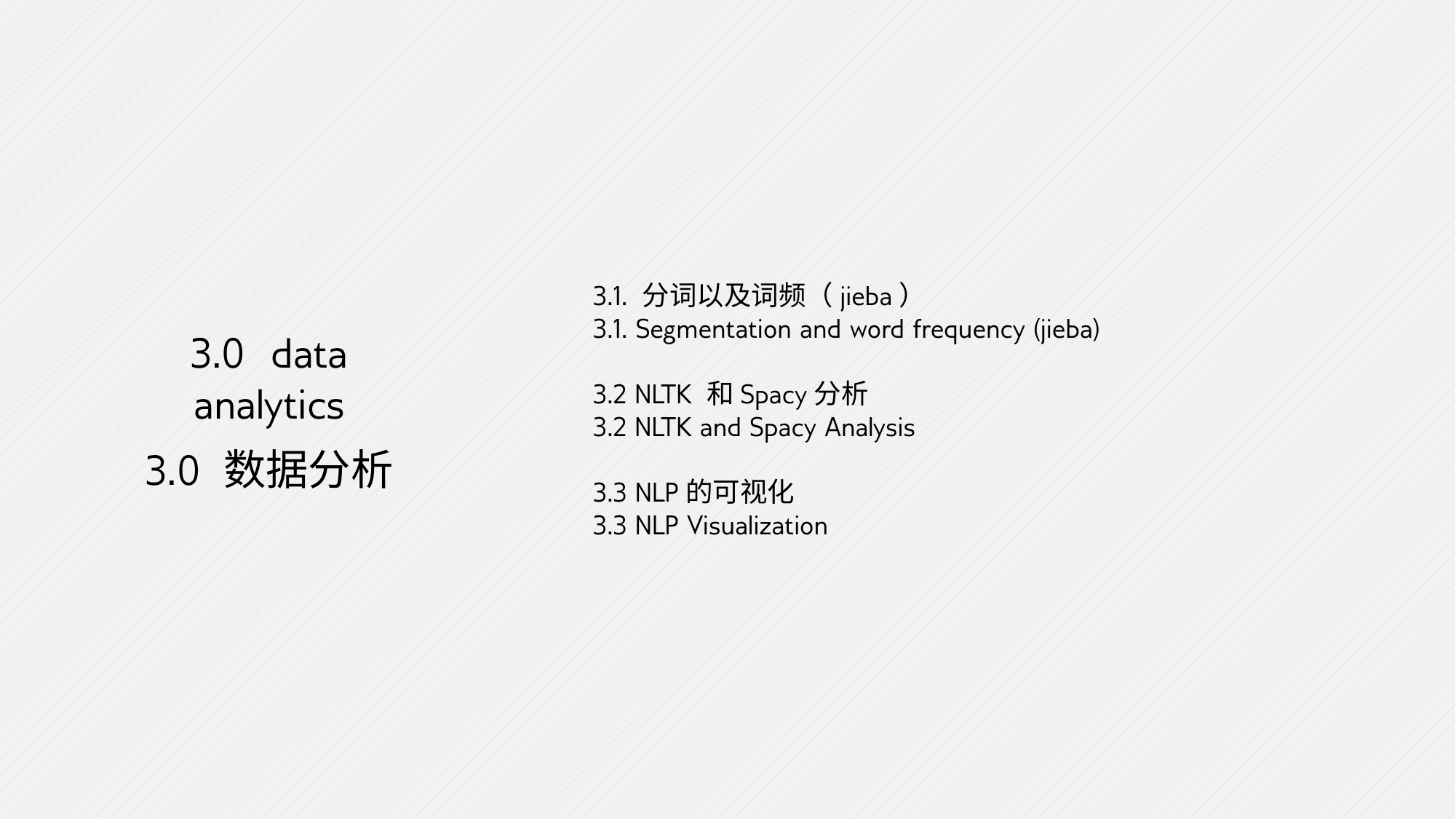

3.0  data analytics
3.0 数据分析
3.1. 分词以及词频（jieba）
3.1. Segmentation and word frequency (jieba)

3.2 NLTK 和Spacy分析
3.2 NLTK and Spacy Analysis

3.3 NLP的可视化
3.3 NLP Visualization